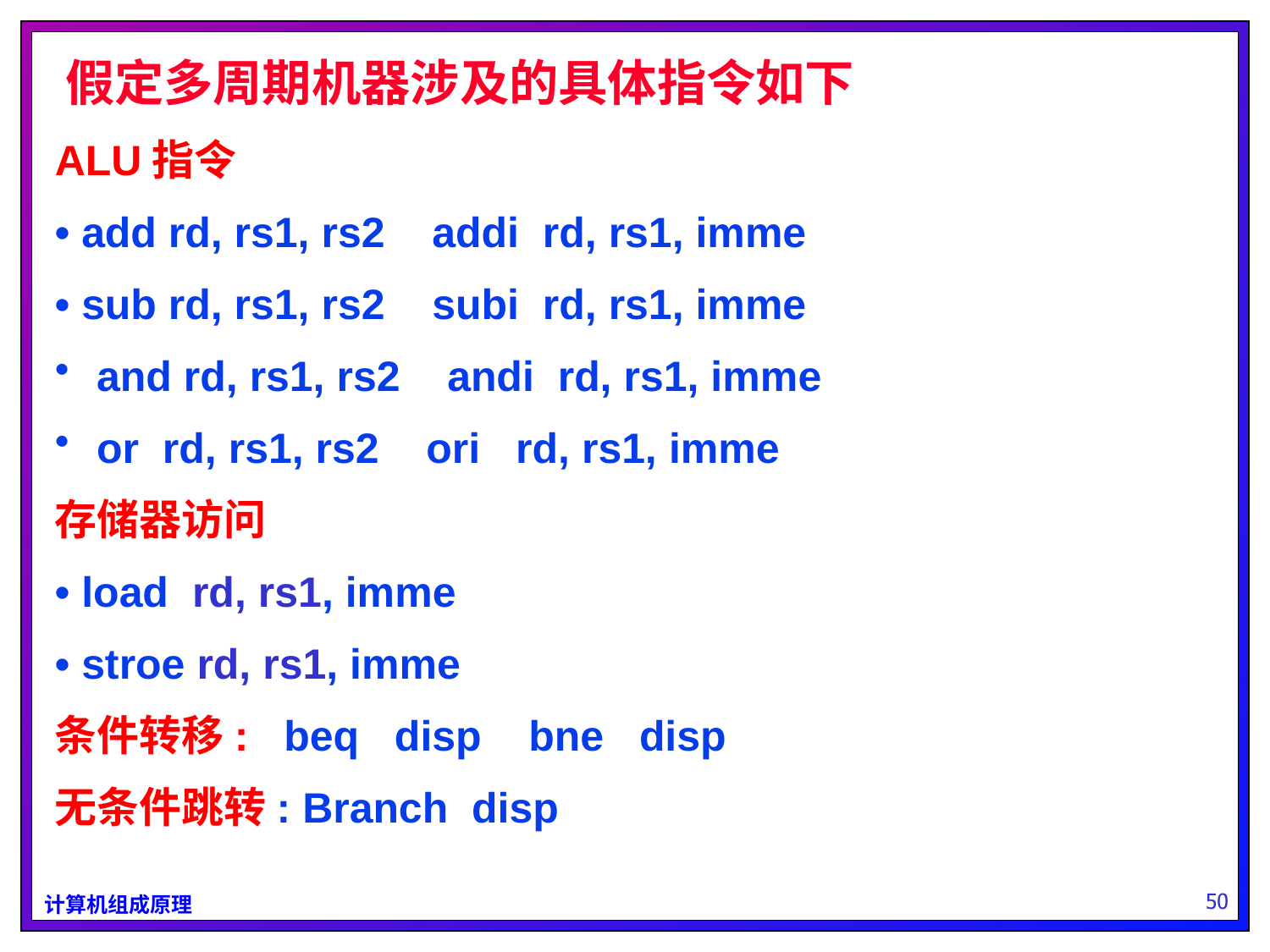

假定多周期机器涉及的具体指令如下
ALU指令
• add rd, rs1, rs2    addi  rd, rs1, imme
• sub rd, rs1, rs2    subi  rd, rs1, imme
 and rd, rs1, rs2    andi  rd, rs1, imme
 or  rd, rs1, rs2    ori   rd, rs1, imme
存储器访问
• load  rd, rs1, imme
• stroe rd, rs1, imme
条件转移:   beq   disp    bne   disp
无条件跳转: Branch  disp